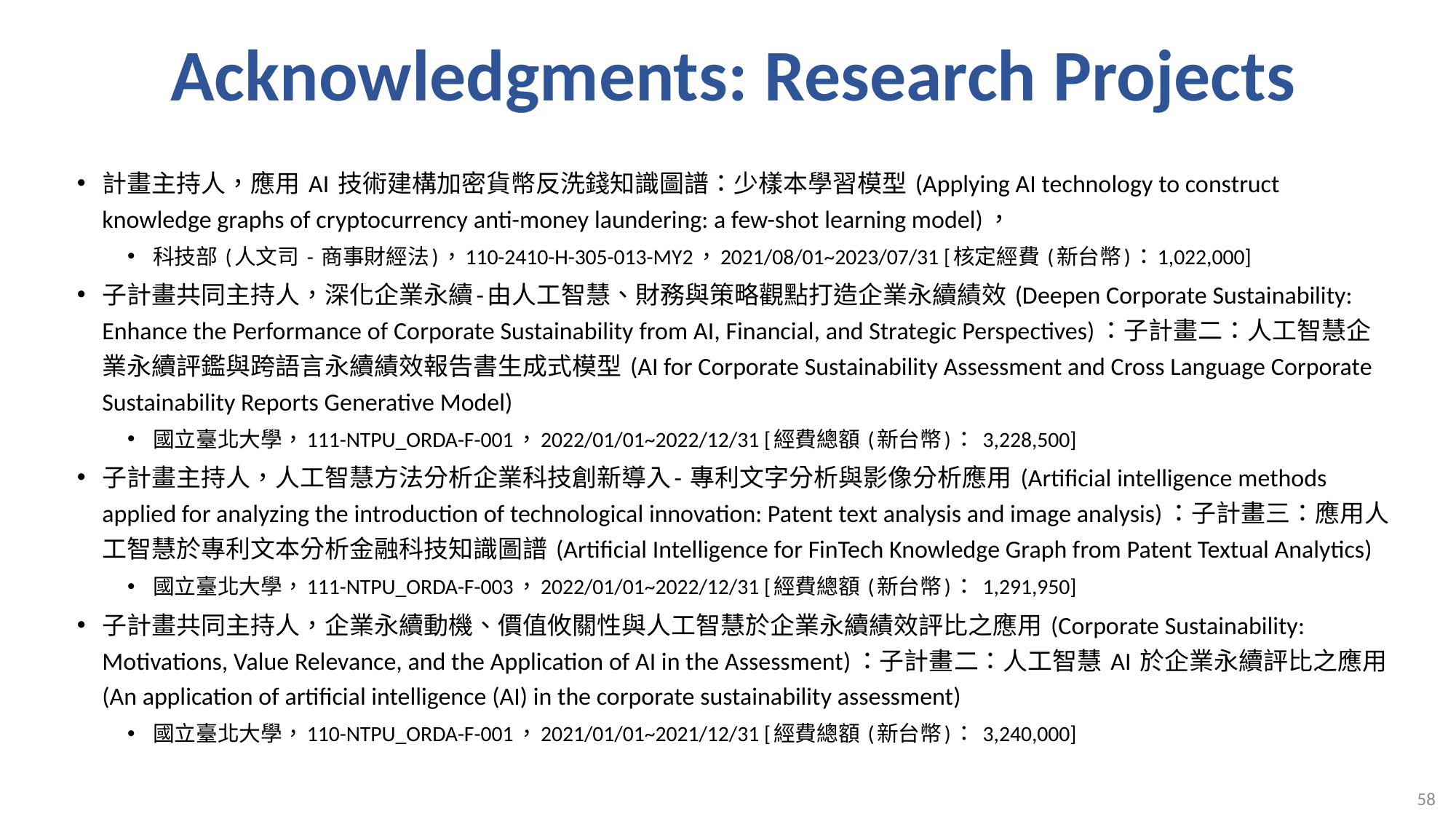

# Acknowledgments: Research Projects
計畫主持人，應用 AI 技術建構加密貨幣反洗錢知識圖譜：少樣本學習模型 (Applying AI technology to construct knowledge graphs of cryptocurrency anti-money laundering: a few-shot learning model)，
科技部 (人文司 - 商事財經法)，110-2410-H-305-013-MY2，2021/08/01~2023/07/31 [核定經費 (新台幣)：1,022,000]
子計畫共同主持人，深化企業永續-由人工智慧、財務與策略觀點打造企業永續績效 (Deepen Corporate Sustainability: Enhance the Performance of Corporate Sustainability from AI, Financial, and Strategic Perspectives)：子計畫二：人工智慧企業永續評鑑與跨語言永續績效報告書生成式模型 (AI for Corporate Sustainability Assessment and Cross Language Corporate Sustainability Reports Generative Model)
國立臺北大學，111-NTPU_ORDA-F-001，2022/01/01~2022/12/31 [經費總額 (新台幣)： 3,228,500]
子計畫主持人，人工智慧方法分析企業科技創新導入- 專利文字分析與影像分析應用 (Artificial intelligence methods applied for analyzing the introduction of technological innovation: Patent text analysis and image analysis)：子計畫三：應用人工智慧於專利文本分析金融科技知識圖譜 (Artificial Intelligence for FinTech Knowledge Graph from Patent Textual Analytics)
國立臺北大學，111-NTPU_ORDA-F-003，2022/01/01~2022/12/31 [經費總額 (新台幣)： 1,291,950]
子計畫共同主持人，企業永續動機、價值攸關性與人工智慧於企業永續績效評比之應用 (Corporate Sustainability: Motivations, Value Relevance, and the Application of AI in the Assessment)：子計畫二：人工智慧 AI 於企業永續評比之應用 (An application of artificial intelligence (AI) in the corporate sustainability assessment)
國立臺北大學，110-NTPU_ORDA-F-001，2021/01/01~2021/12/31 [經費總額 (新台幣)： 3,240,000]
58